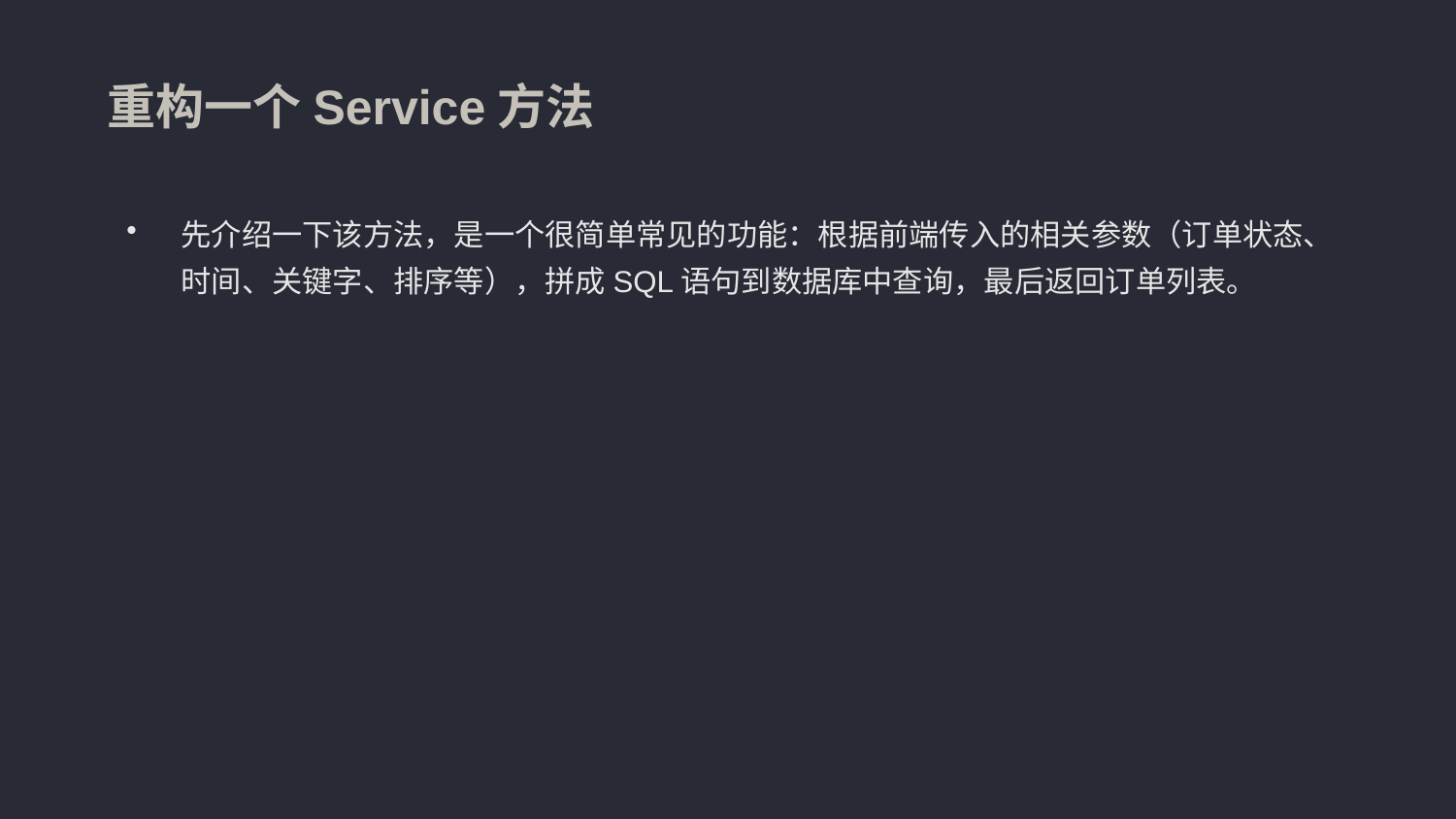

重构一个Service方法
先介绍一下该方法，是一个很简单常见的功能：根据前端传入的相关参数（订单状态、时间、关键字、排序等），拼成SQL语句到数据库中查询，最后返回订单列表。